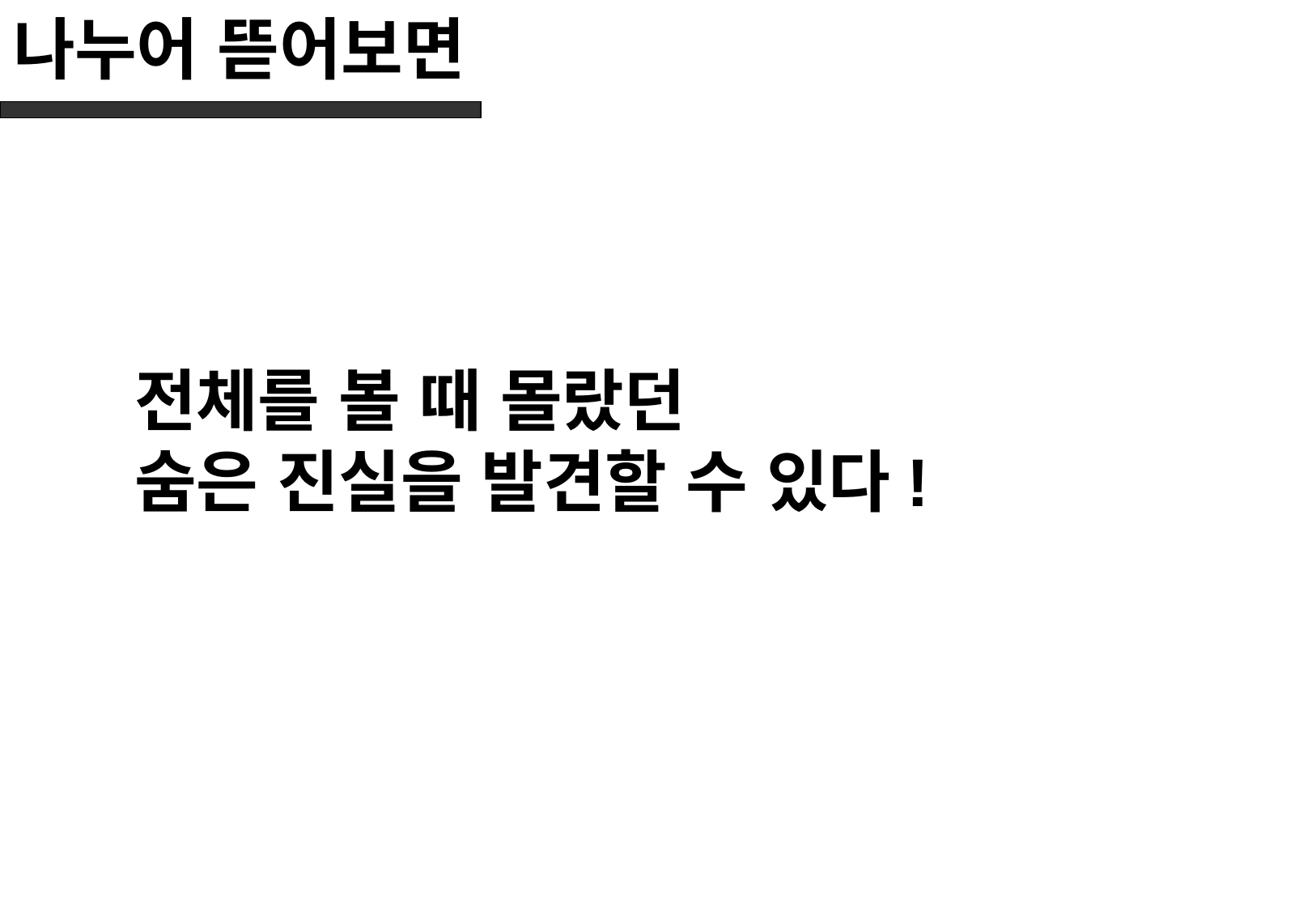

# 나누어 뜯어보면
전체를 볼 때 몰랐던
숨은 진실을 발견할 수 있다!